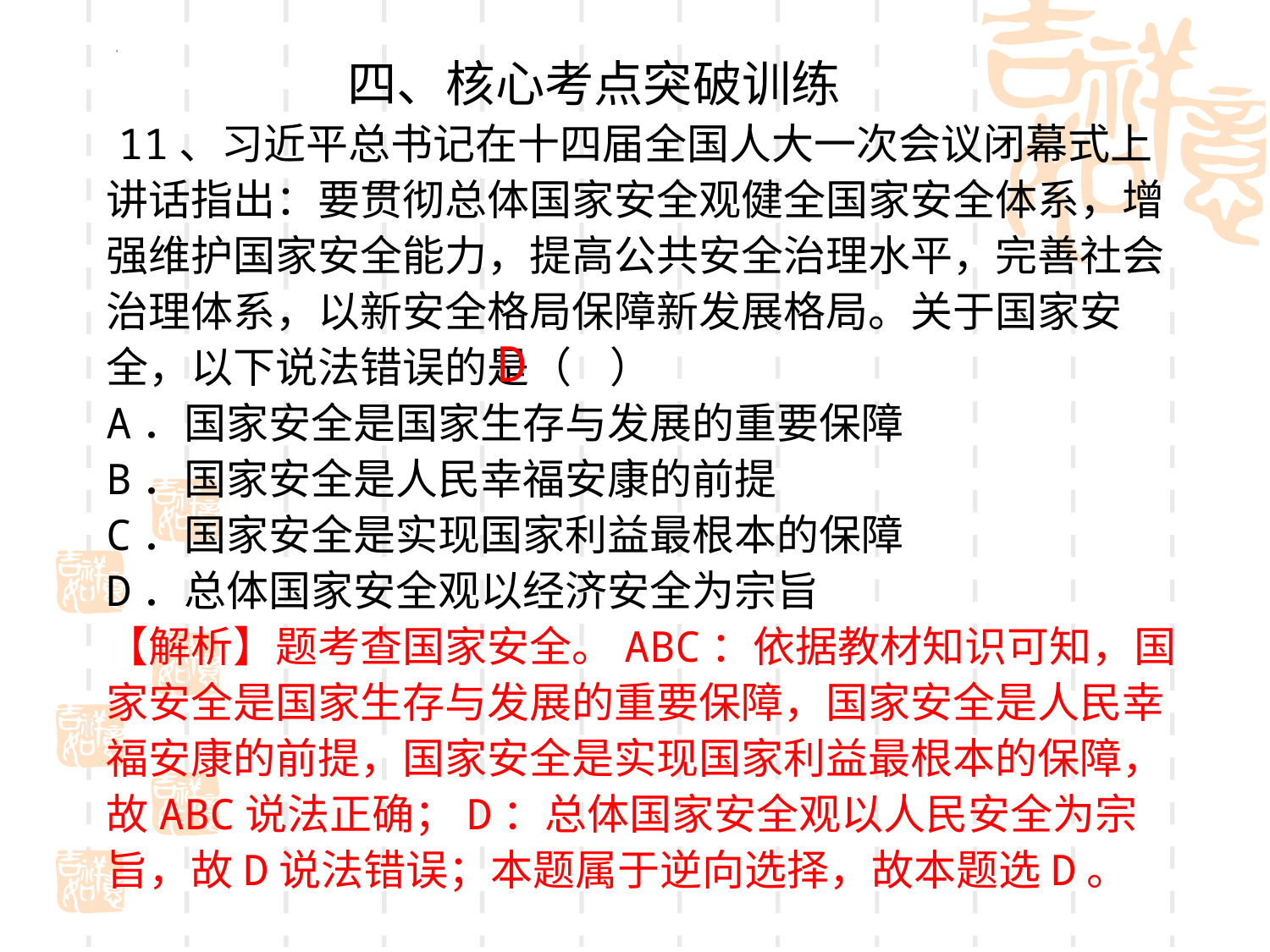

四、核心考点突破训练
 11、习近平总书记在十四届全国人大一次会议闭幕式上讲话指出：要贯彻总体国家安全观健全国家安全体系，增强维护国家安全能力，提高公共安全治理水平，完善社会治理体系，以新安全格局保障新发展格局。关于国家安全，以下说法错误的是（    ）
A．国家安全是国家生存与发展的重要保障
B．国家安全是人民幸福安康的前提
C．国家安全是实现国家利益最根本的保障
D．总体国家安全观以经济安全为宗旨
【解析】题考查国家安全。ABC：依据教材知识可知，国家安全是国家生存与发展的重要保障，国家安全是人民幸福安康的前提，国家安全是实现国家利益最根本的保障，故ABC说法正确；D：总体国家安全观以人民安全为宗旨，故D说法错误；本题属于逆向选择，故本题选D。
D